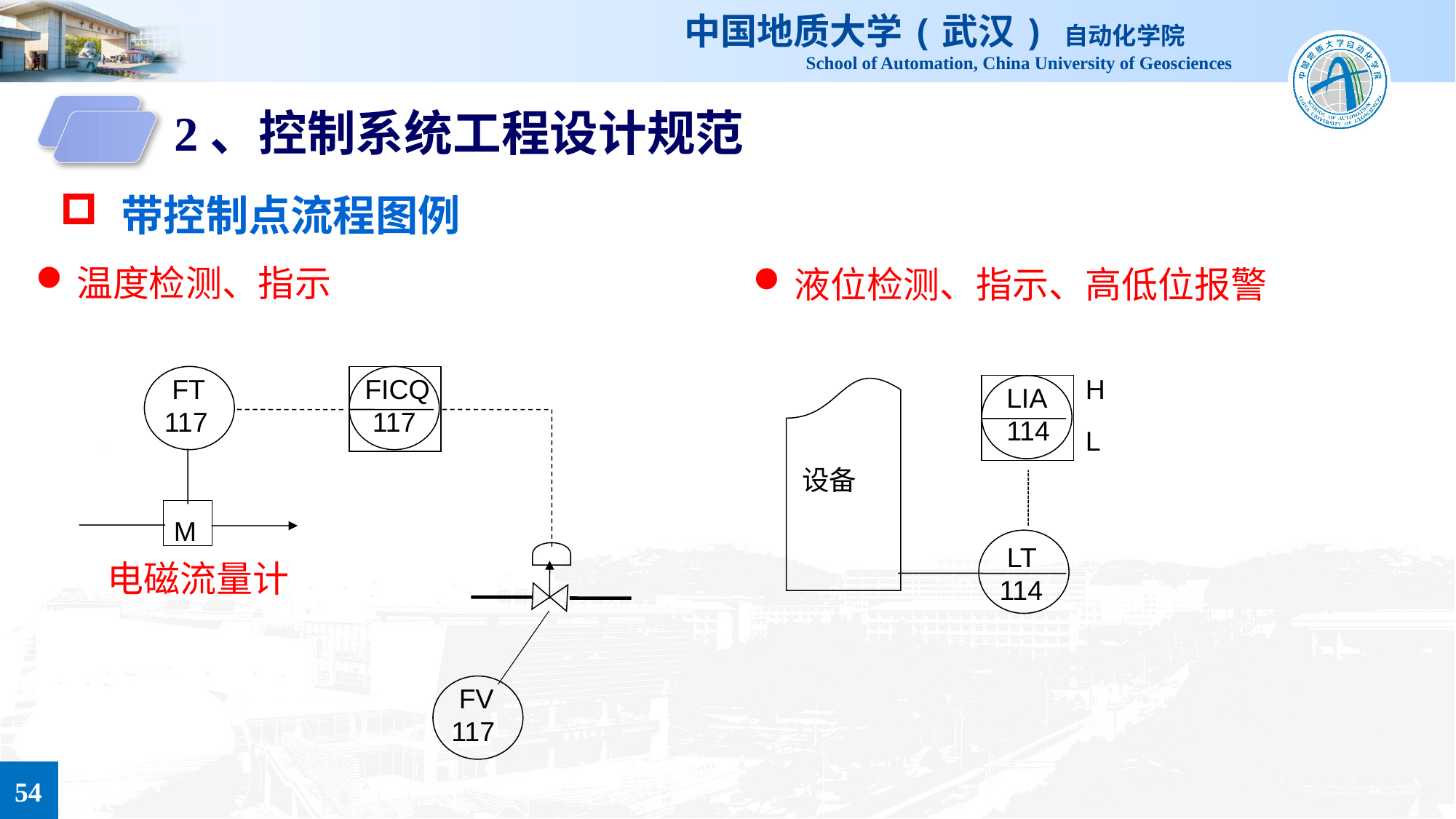

2、控制系统工程设计规范
带控制点流程图例
温度检测、指示
液位检测、指示、高低位报警
 FT
117

M

电磁流量计

 FICQ
  117

H

设备
   LIA
   114

  FV
 117

L

  LT
 114

54